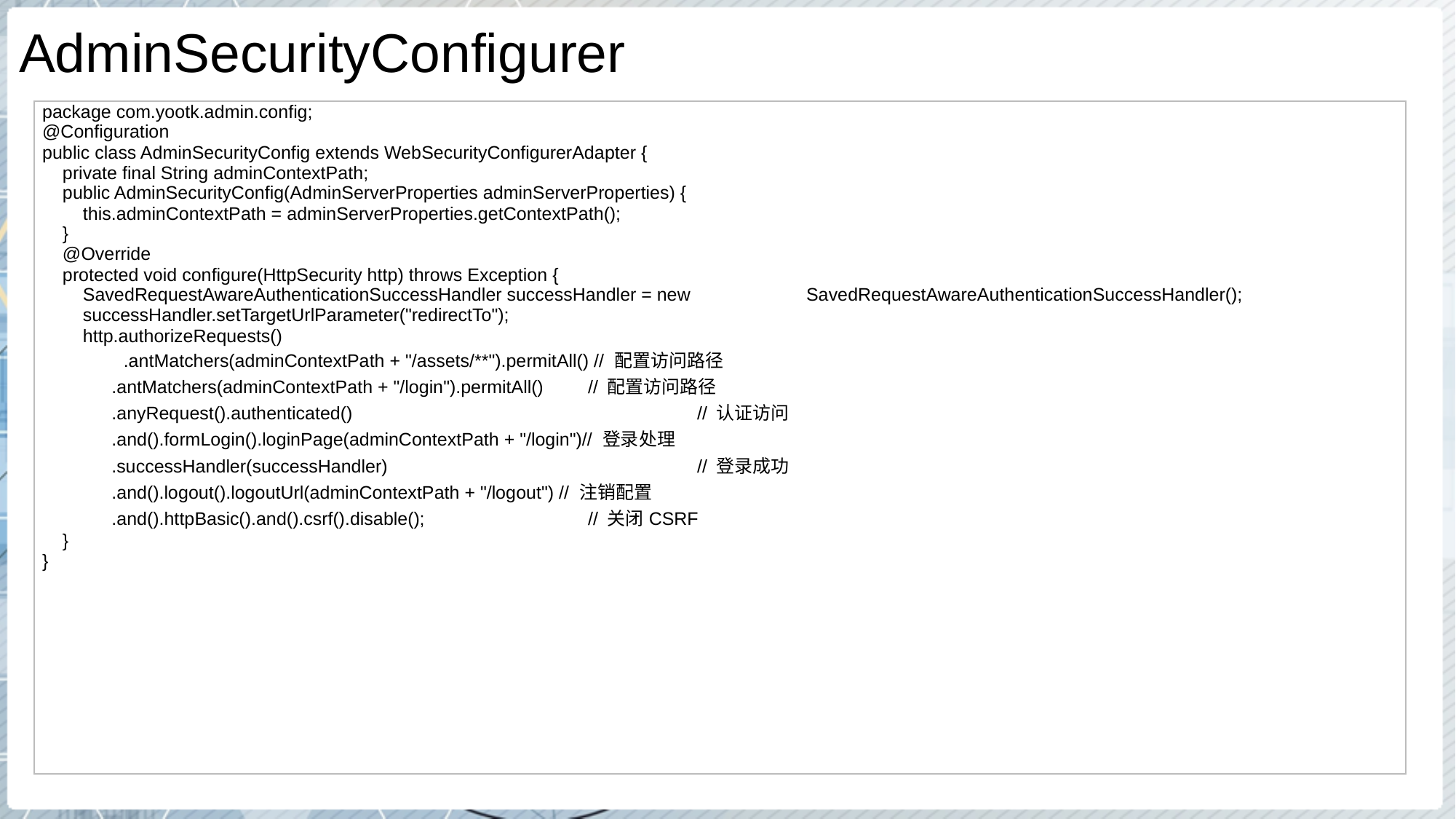

# AdminSecurityConfigurer
| package com.yootk.admin.config; @Configuration public class AdminSecurityConfig extends WebSecurityConfigurerAdapter { private final String adminContextPath; public AdminSecurityConfig(AdminServerProperties adminServerProperties) { this.adminContextPath = adminServerProperties.getContextPath(); } @Override protected void configure(HttpSecurity http) throws Exception { SavedRequestAwareAuthenticationSuccessHandler successHandler = new SavedRequestAwareAuthenticationSuccessHandler(); successHandler.setTargetUrlParameter("redirectTo"); http.authorizeRequests() .antMatchers(adminContextPath + "/assets/\*\*").permitAll() // 配置访问路径 .antMatchers(adminContextPath + "/login").permitAll() // 配置访问路径 .anyRequest().authenticated() // 认证访问 .and().formLogin().loginPage(adminContextPath + "/login")// 登录处理 .successHandler(successHandler) // 登录成功 .and().logout().logoutUrl(adminContextPath + "/logout") // 注销配置 .and().httpBasic().and().csrf().disable(); // 关闭CSRF } } |
| --- |